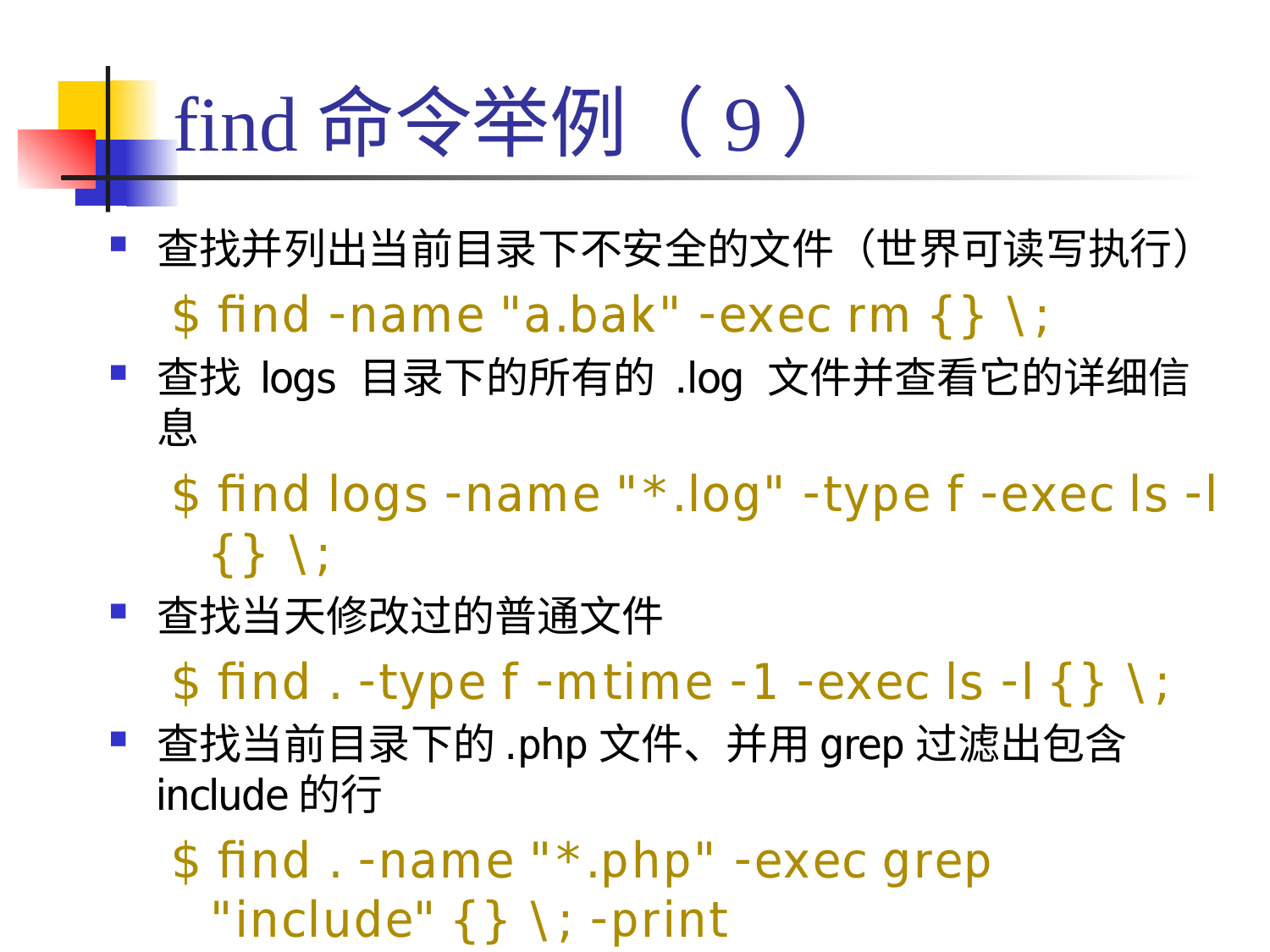

# find命令举例（9）
查找并列出当前目录下不安全的文件（世界可读写执行）
$ find -name "a.bak" -exec rm {} \;
查找 logs 目录下的所有的 .log 文件并查看它的详细信息
$ find logs -name "*.log" -type f -exec ls -l {} \;
查找当天修改过的普通文件
$ find . -type f -mtime -1 -exec ls -l {} \;
查找当前目录下的.php文件、并用grep过滤出包含include的行
$ find . -name "*.php" -exec grep "include" {} \; -print